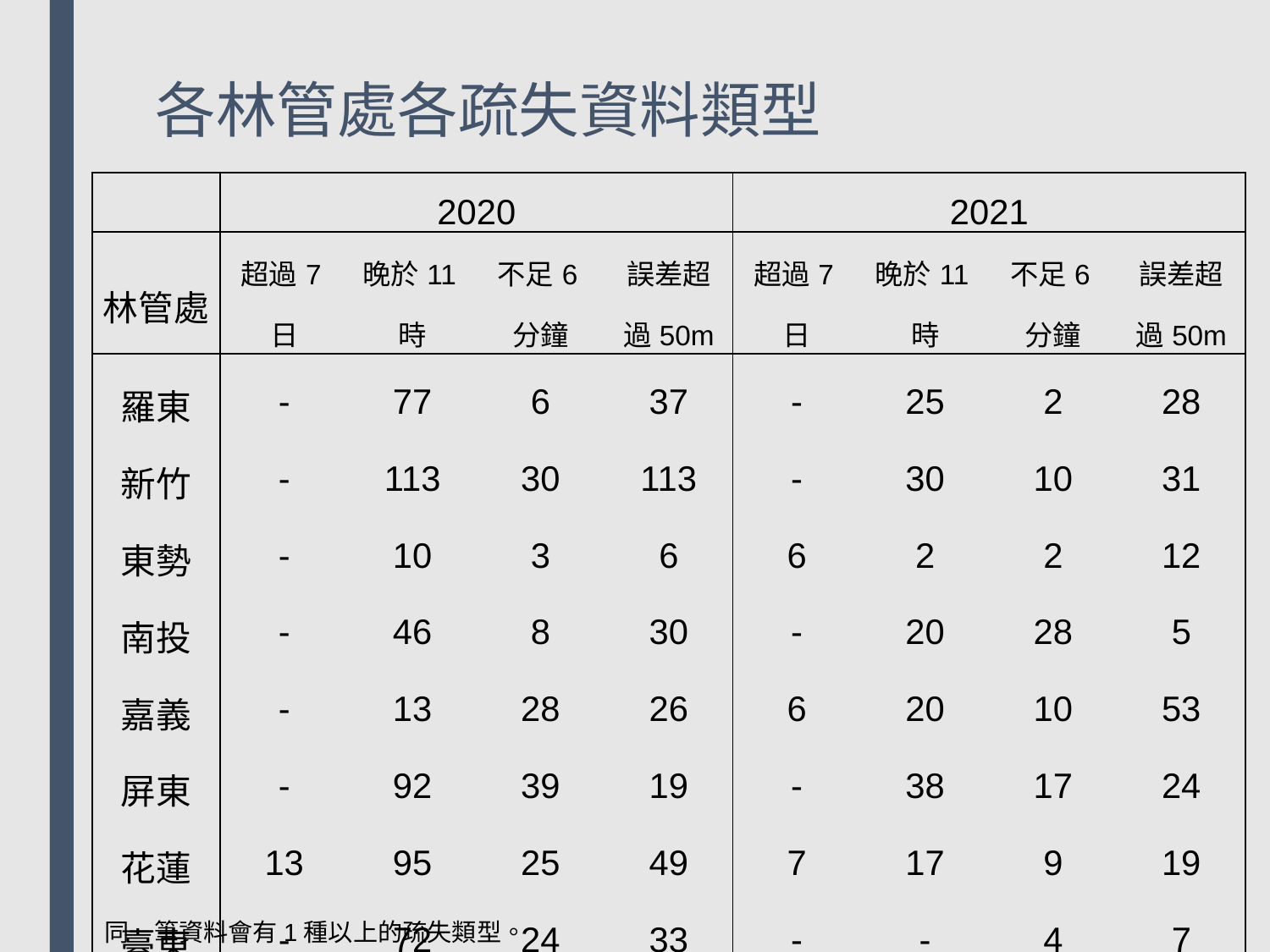

# 各林管處各疏失資料類型
|  | 2020 |  |  |  | 2021 |  |  |  |
| --- | --- | --- | --- | --- | --- | --- | --- | --- |
| 林管處 | 超過7日 | 晚於11時 | 不足6分鐘 | 誤差超過50m | 超過7日 | 晚於11時 | 不足6分鐘 | 誤差超過50m |
| 羅東 | - | 77 | 6 | 37 | - | 25 | 2 | 28 |
| 新竹 | - | 113 | 30 | 113 | - | 30 | 10 | 31 |
| 東勢 | - | 10 | 3 | 6 | 6 | 2 | 2 | 12 |
| 南投 | - | 46 | 8 | 30 | - | 20 | 28 | 5 |
| 嘉義 | - | 13 | 28 | 26 | 6 | 20 | 10 | 53 |
| 屏東 | - | 92 | 39 | 19 | - | 38 | 17 | 24 |
| 花蓮 | 13 | 95 | 25 | 49 | 7 | 17 | 9 | 19 |
| 臺東 | - | 72 | 24 | 33 | - | - | 4 | 7 |
| Total | 13 | 518 | 163 | 313 | 19 | 152 | 82 | 179 |
同一筆資料會有1種以上的疏失類型。